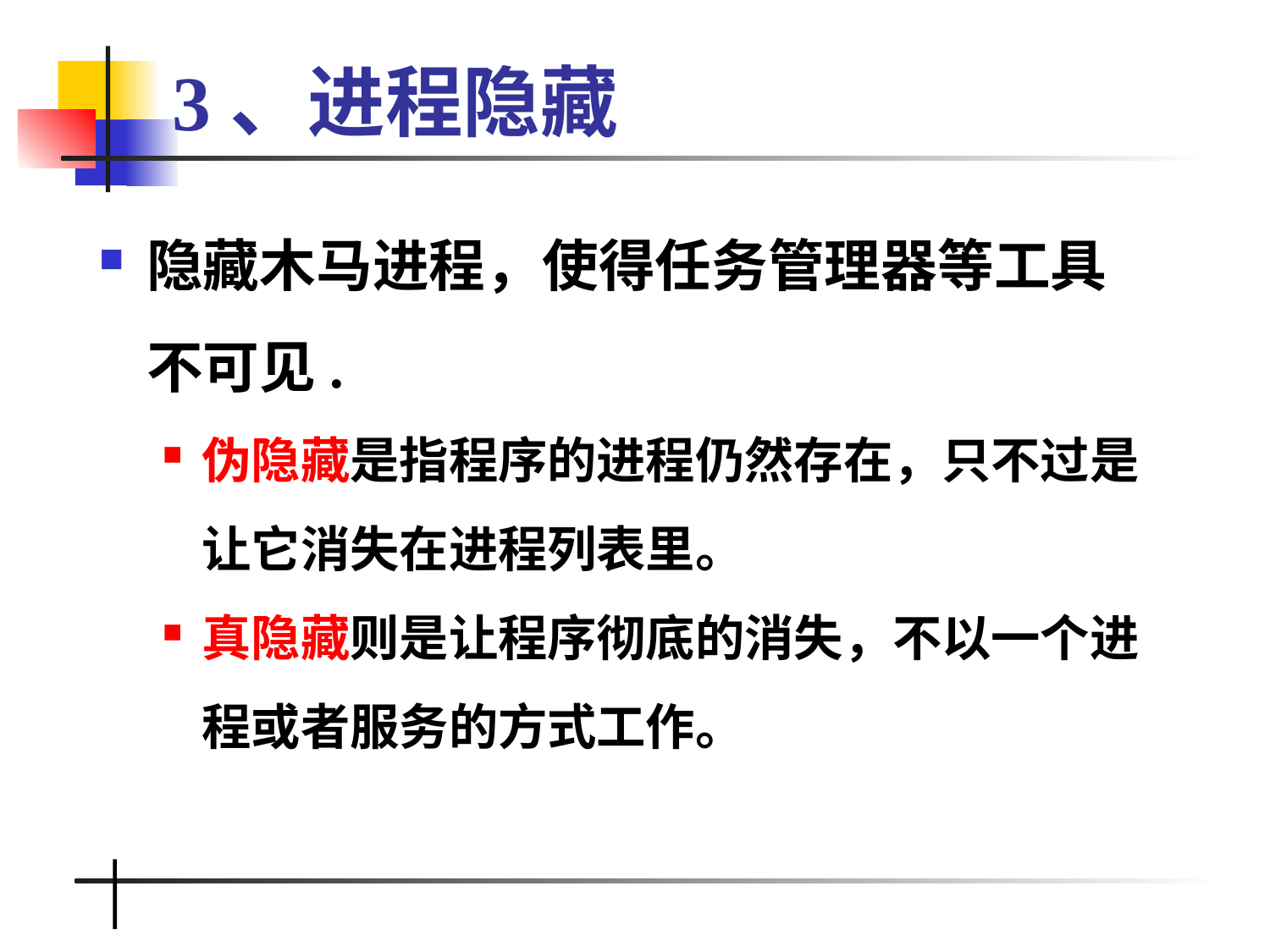

# 3、进程隐藏
隐藏木马进程，使得任务管理器等工具不可见.
伪隐藏是指程序的进程仍然存在，只不过是让它消失在进程列表里。
真隐藏则是让程序彻底的消失，不以一个进程或者服务的方式工作。